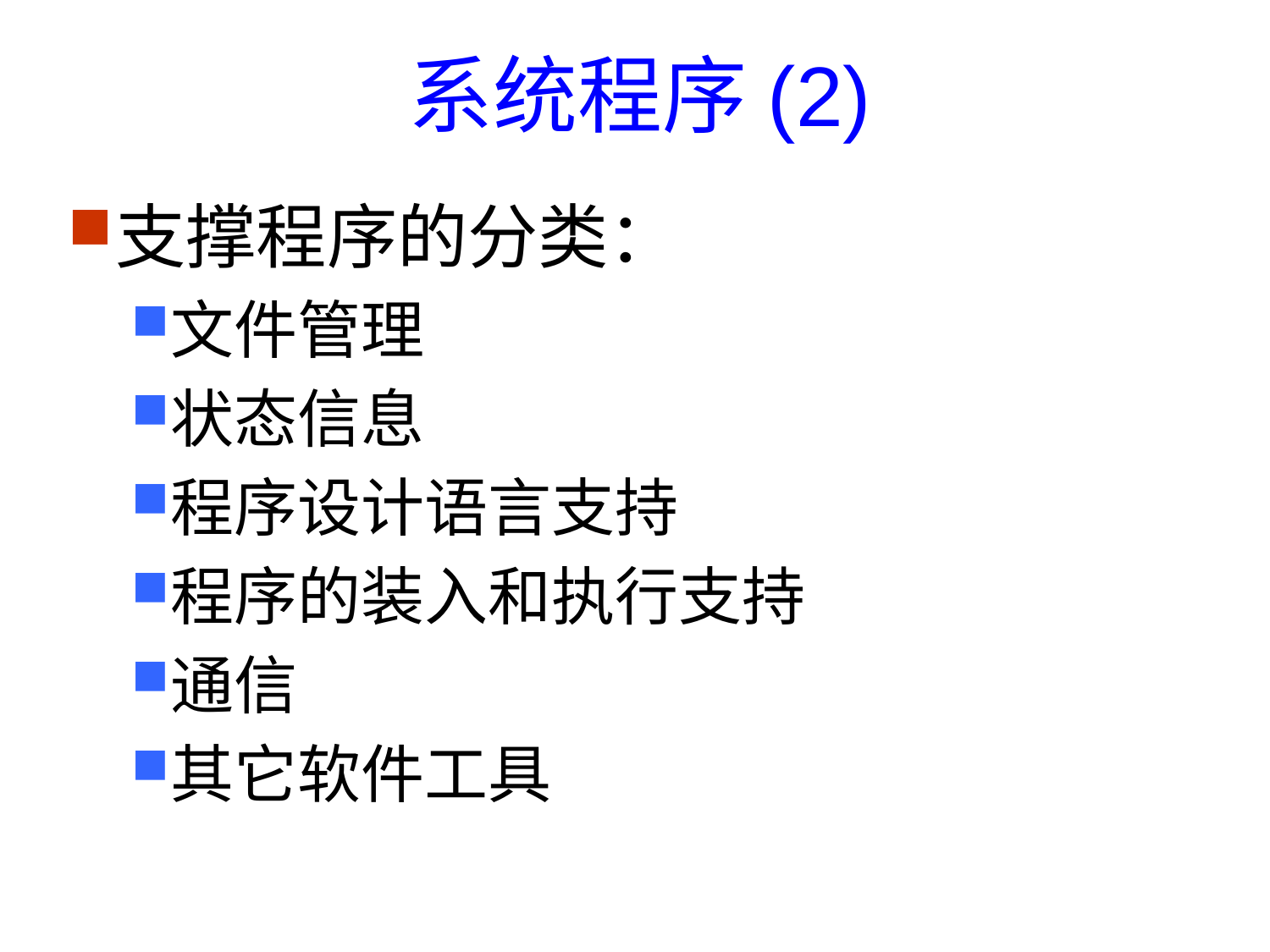

# 系统程序(2)
支撑程序的分类：
文件管理
状态信息
程序设计语言支持
程序的装入和执行支持
通信
其它软件工具